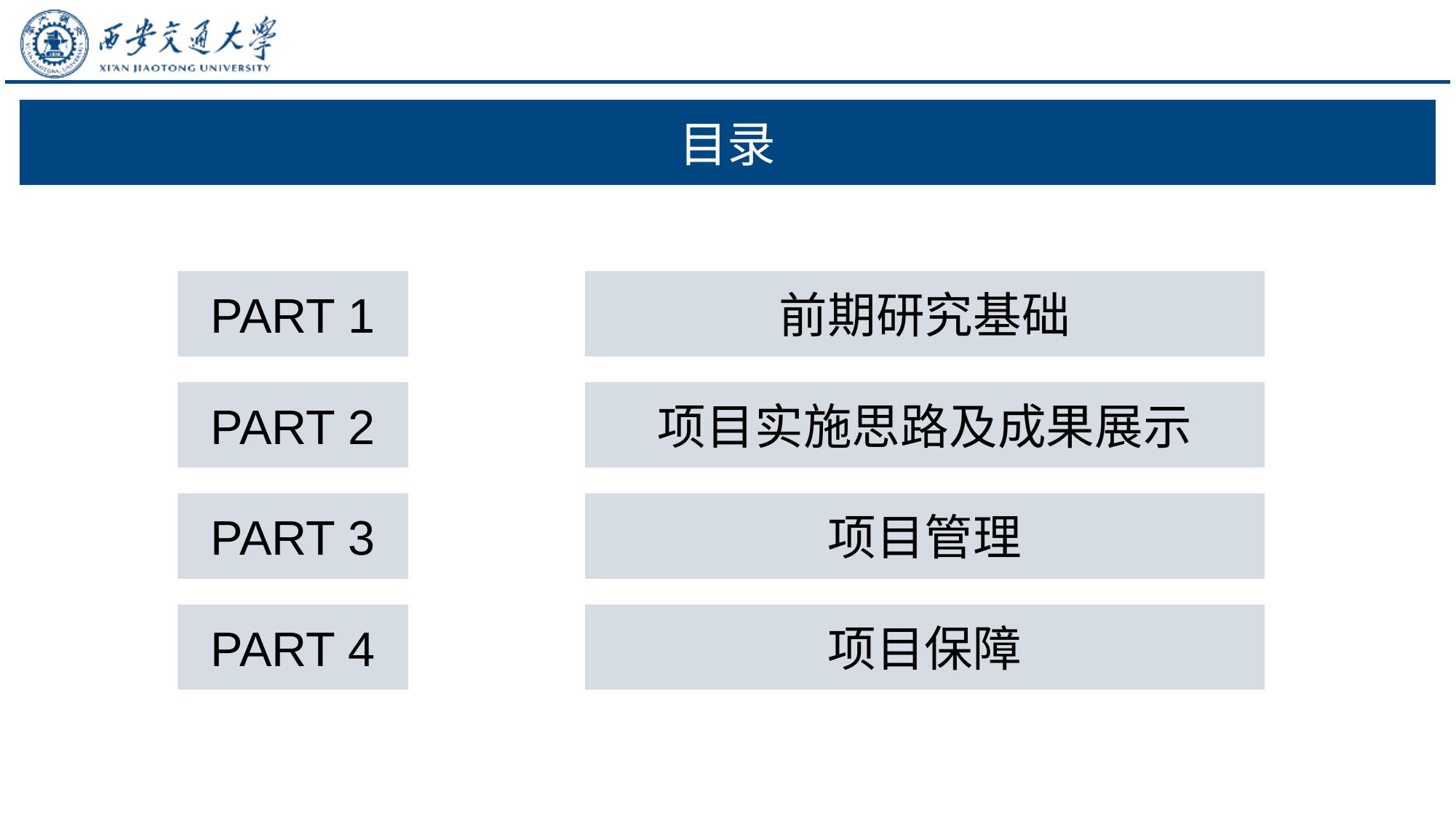

目录
PART 1
前期研究基础
PART 2
项目实施思路及成果展示
PART 3
项目管理
PART 4
项目保障